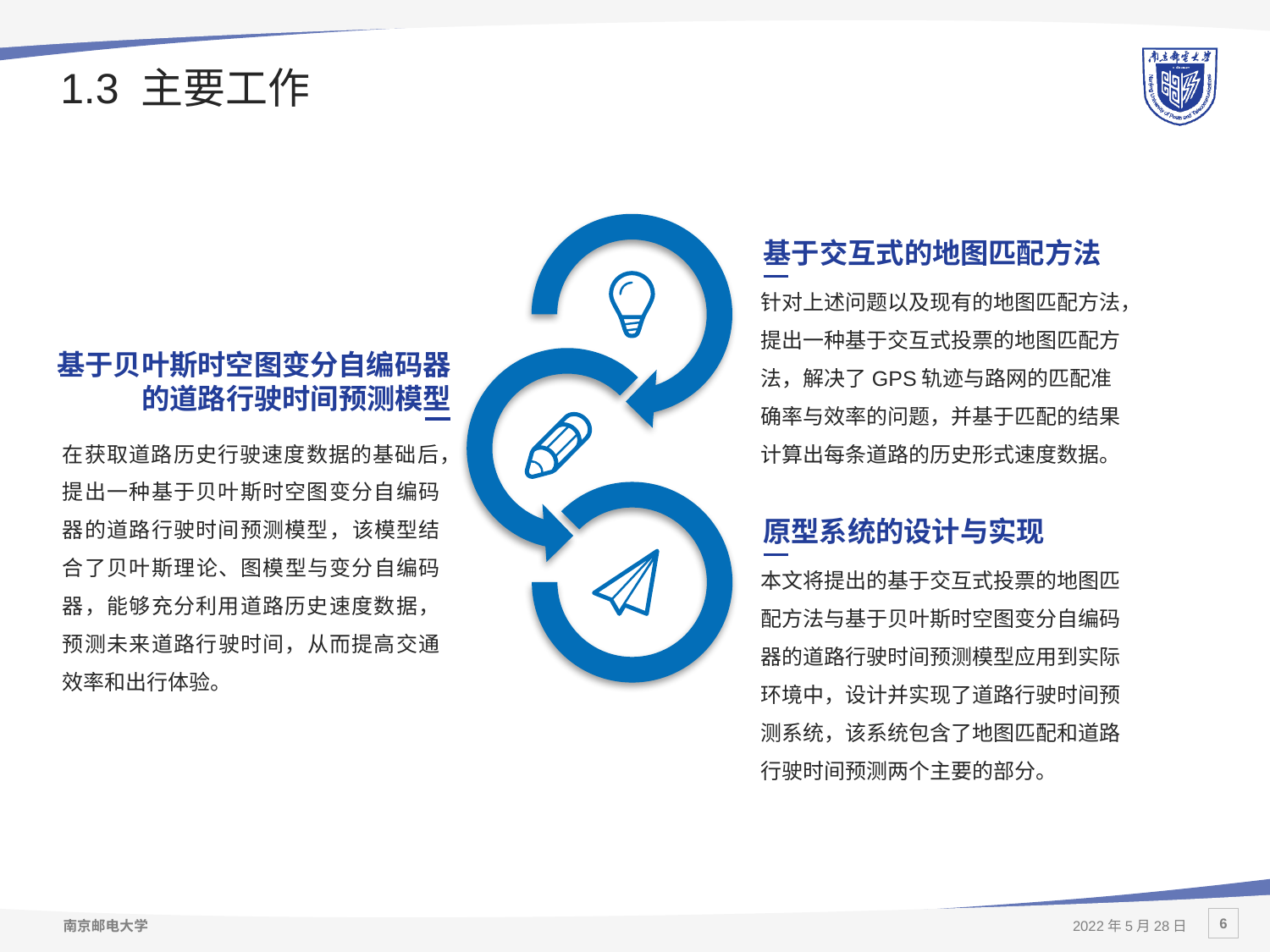

# 1.3 主要工作

基于交互式的地图匹配方法
针对上述问题以及现有的地图匹配方法，提出一种基于交互式投票的地图匹配方法，解决了GPS轨迹与路网的匹配准确率与效率的问题，并基于匹配的结果计算出每条道路的历史形式速度数据。

基于贝叶斯时空图变分自编码器
的道路行驶时间预测模型

在获取道路历史行驶速度数据的基础后，提出一种基于贝叶斯时空图变分自编码器的道路行驶时间预测模型，该模型结合了贝叶斯理论、图模型与变分自编码器，能够充分利用道路历史速度数据，预测未来道路行驶时间，从而提高交通效率和出行体验。

原型系统的设计与实现
本文将提出的基于交互式投票的地图匹配方法与基于贝叶斯时空图变分自编码器的道路行驶时间预测模型应用到实际环境中，设计并实现了道路行驶时间预测系统，该系统包含了地图匹配和道路行驶时间预测两个主要的部分。